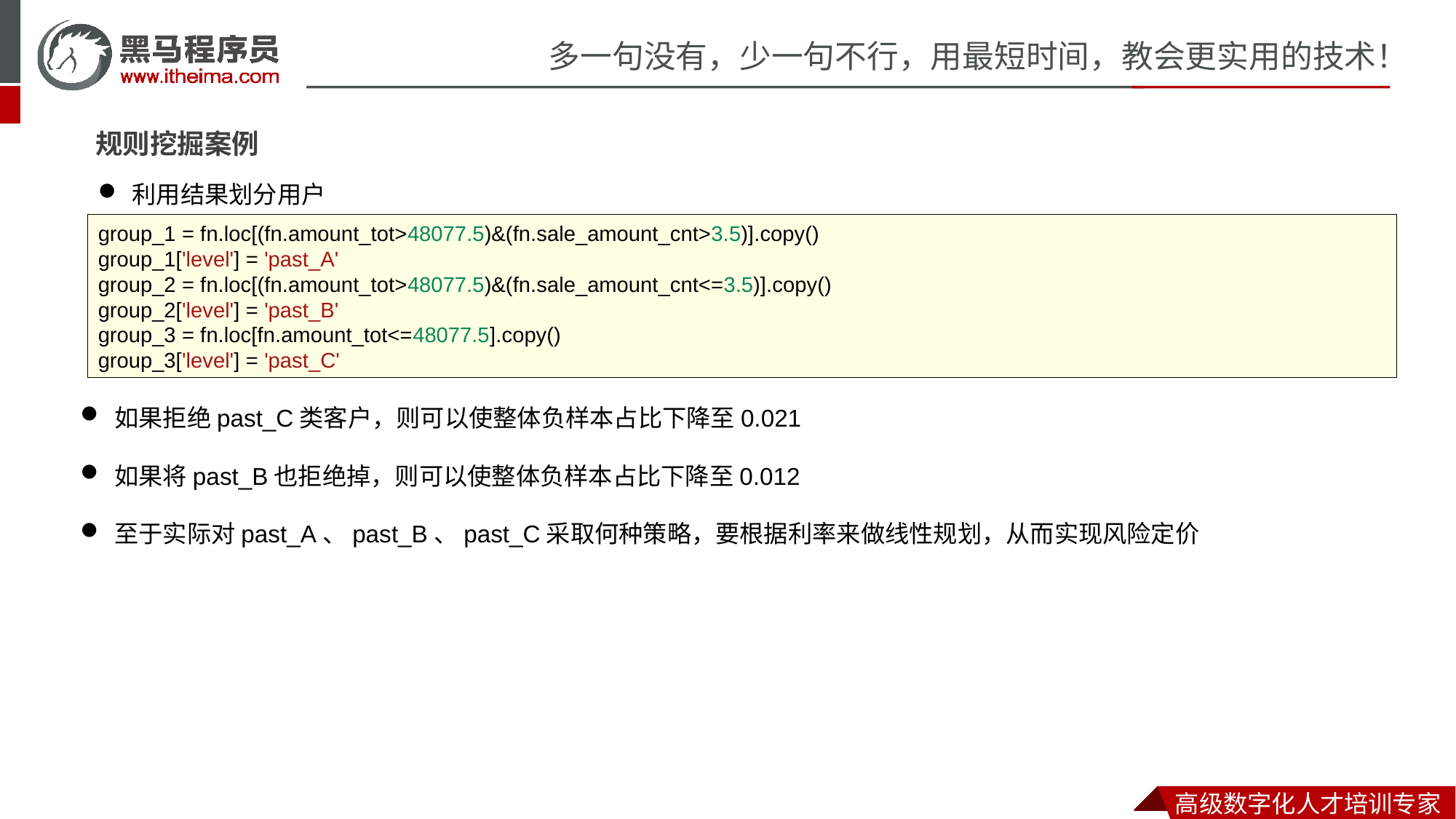

规则挖掘案例
利用结果划分用户
group_1 = fn.loc[(fn.amount_tot>48077.5)&(fn.sale_amount_cnt>3.5)].copy()
group_1['level'] = 'past_A'
group_2 = fn.loc[(fn.amount_tot>48077.5)&(fn.sale_amount_cnt<=3.5)].copy()
group_2['level'] = 'past_B'
group_3 = fn.loc[fn.amount_tot<=48077.5].copy()
group_3['level'] = 'past_C'
如果拒绝past_C类客户，则可以使整体负样本占比下降至0.021

如果将past_B也拒绝掉，则可以使整体负样本占比下降至0.012

至于实际对past_A、past_B、past_C采取何种策略，要根据利率来做线性规划，从而实现风险定价